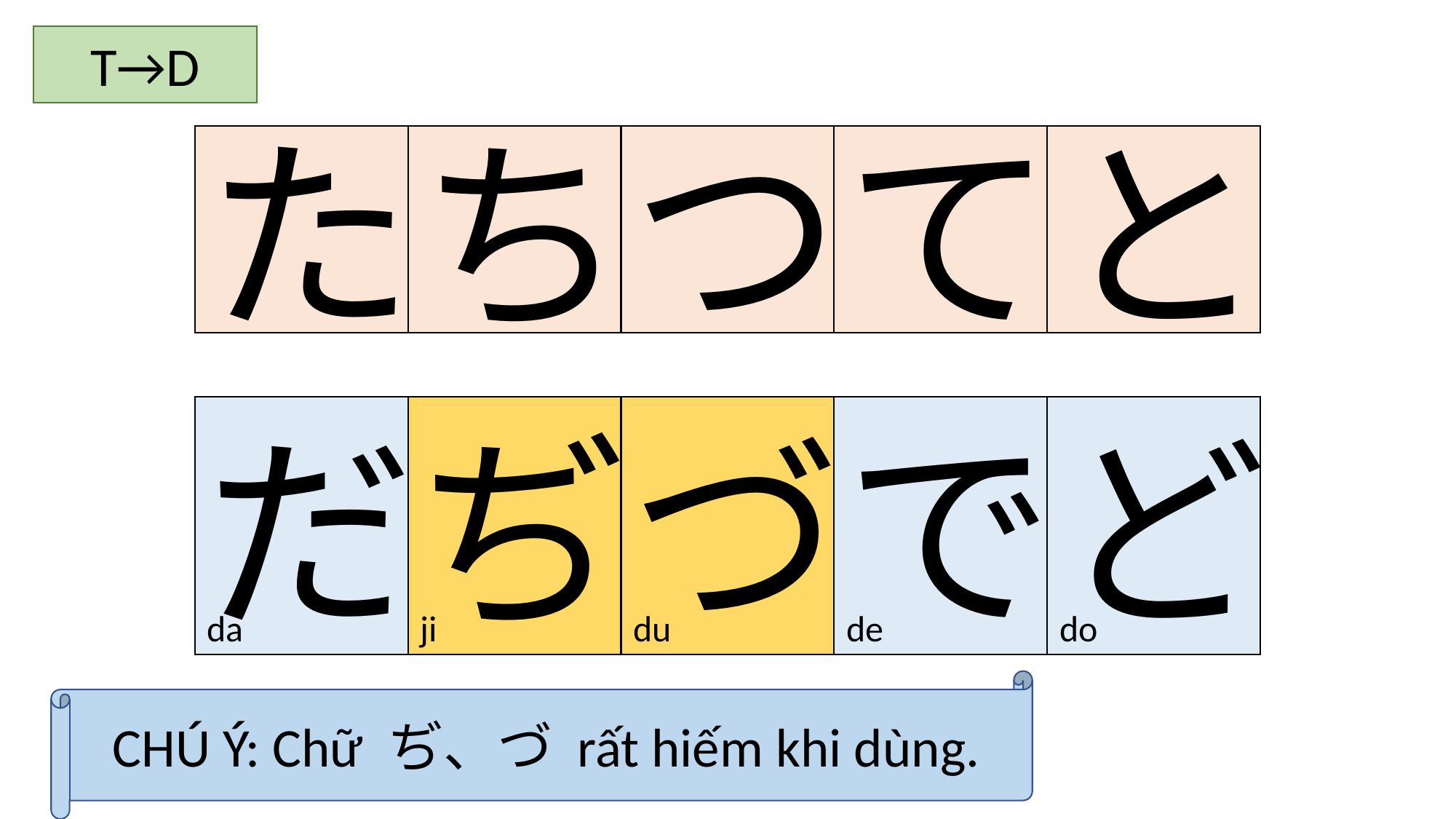

T→D
た
ち
つ
て
と
だ
ぢ
づ
で
ど
da
ji
du
de
do
CHÚ Ý: Chữ ぢ、づ rất hiếm khi dùng.